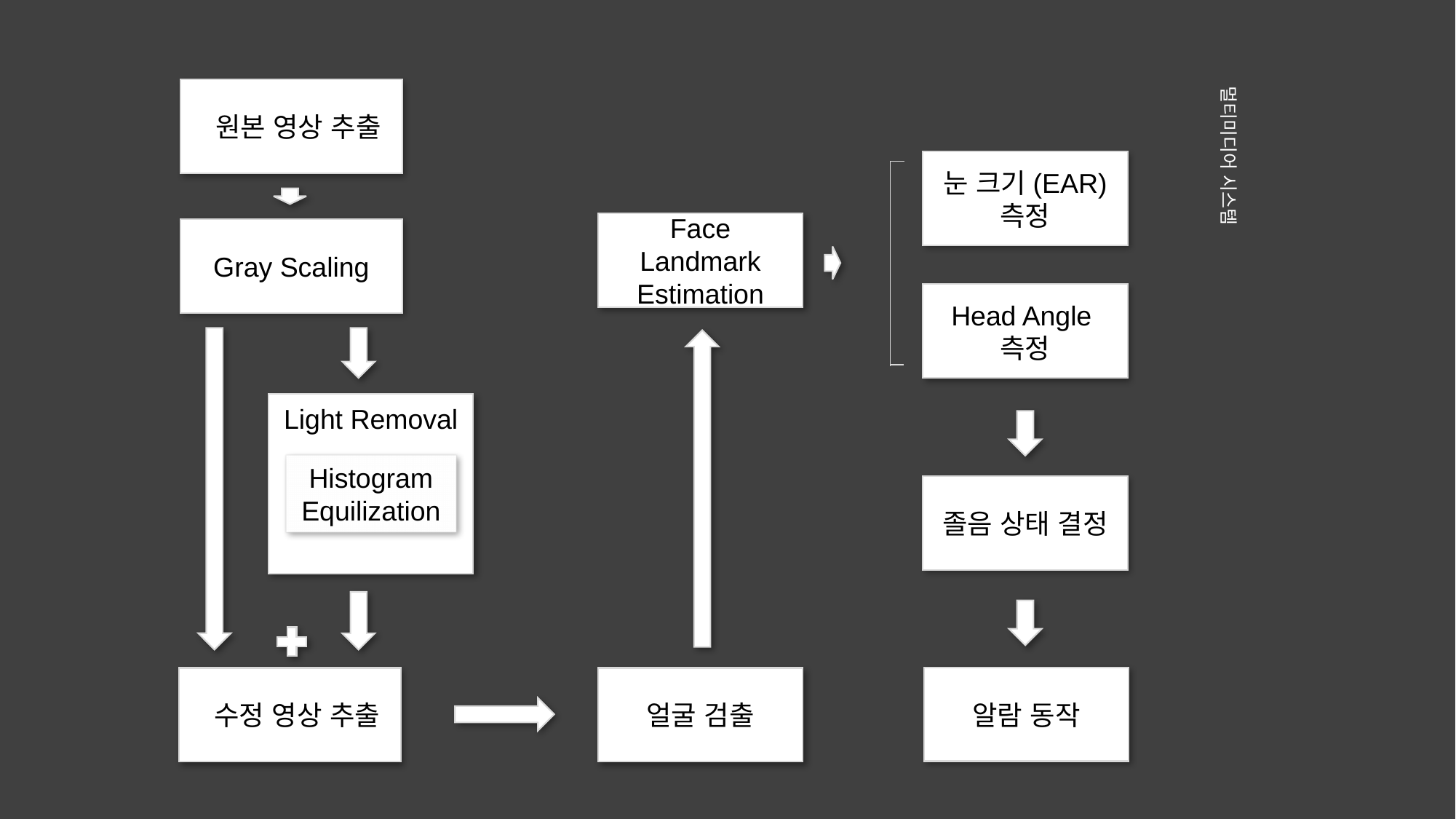

멀티미디어 시스템
 원본 영상 추출
눈 크기(EAR) 측정

Face Landmark Estimation
Gray Scaling

Head Angle
측정

Light Removal

Histogram
Equilization
졸음 상태 결정

알람 동작
얼굴 검출
 수정 영상 추출